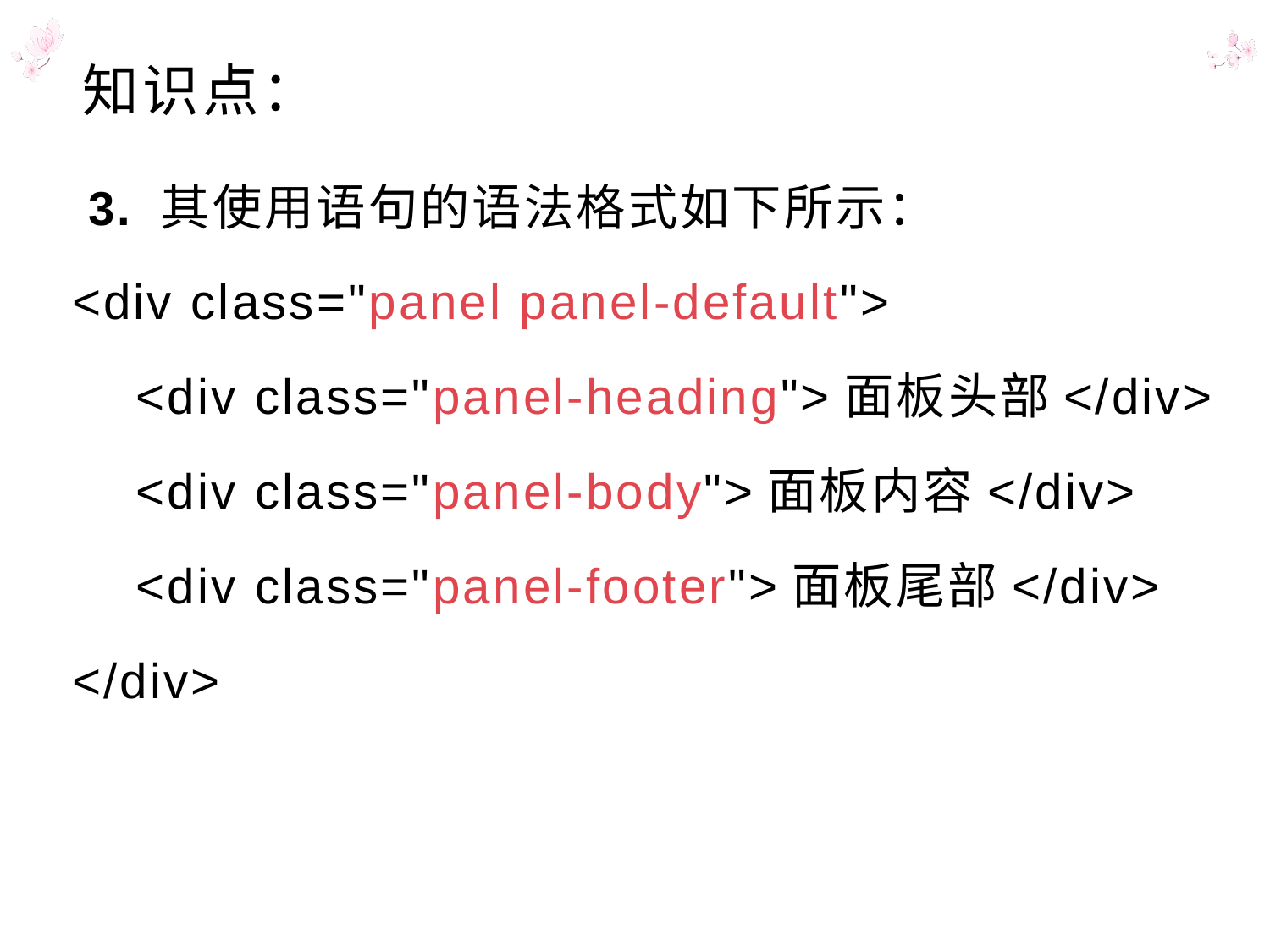

# 知识点：
 3. 其使用语句的语法格式如下所示：
<div class="panel panel-default">
　<div class="panel-heading">面板头部</div>
　<div class="panel-body">面板内容</div>
　<div class="panel-footer">面板尾部</div>
</div>